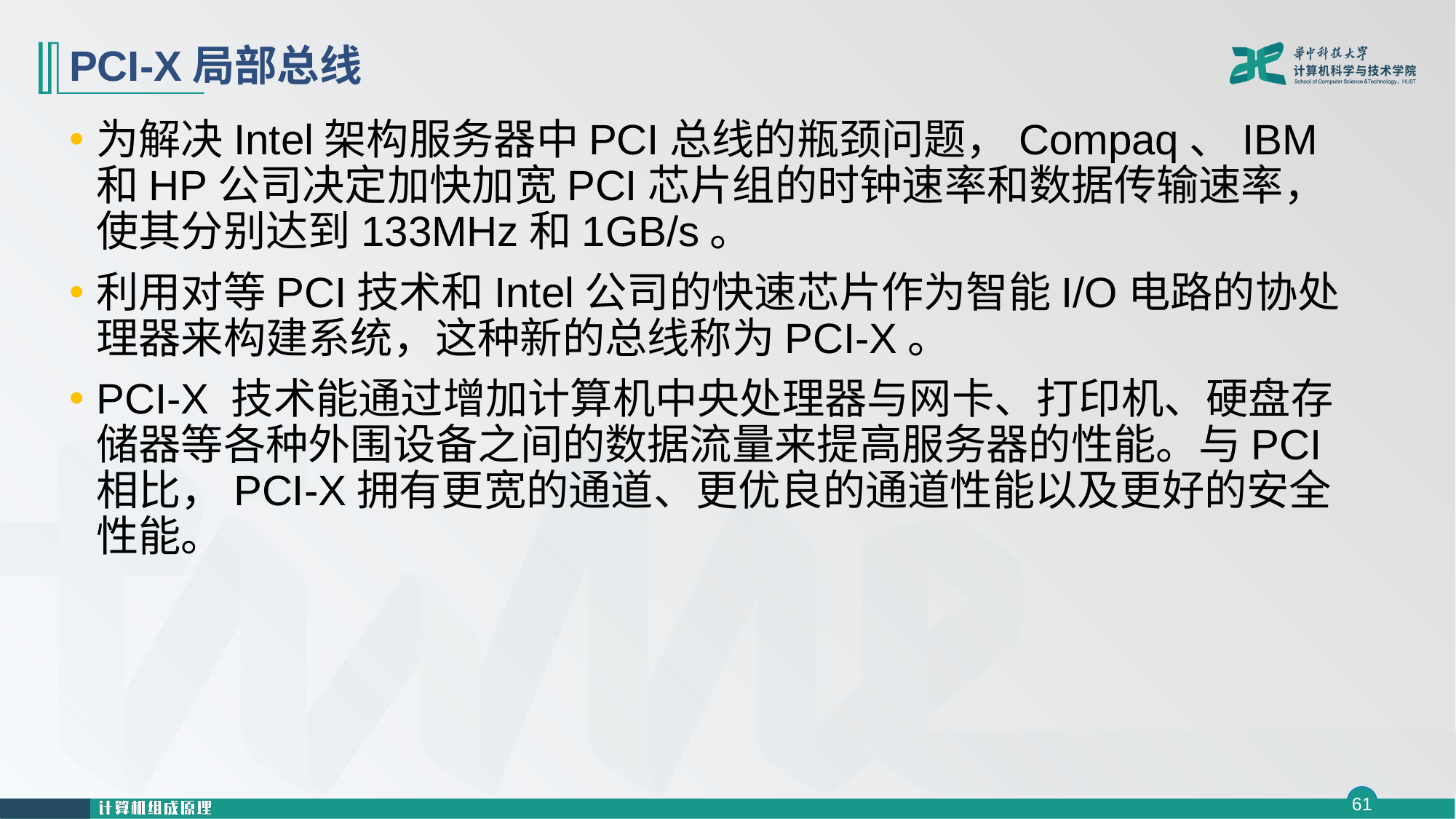

# PCI-X局部总线
为解决Intel架构服务器中PCI总线的瓶颈问题，Compaq、IBM和HP公司决定加快加宽PCI芯片组的时钟速率和数据传输速率，使其分别达到133MHz和1GB/s。
利用对等PCI技术和Intel公司的快速芯片作为智能I/O电路的协处理器来构建系统，这种新的总线称为PCI-X。
PCI-X 技术能通过增加计算机中央处理器与网卡、打印机、硬盘存储器等各种外围设备之间的数据流量来提高服务器的性能。与PCI相比，PCI-X拥有更宽的通道、更优良的通道性能以及更好的安全性能。